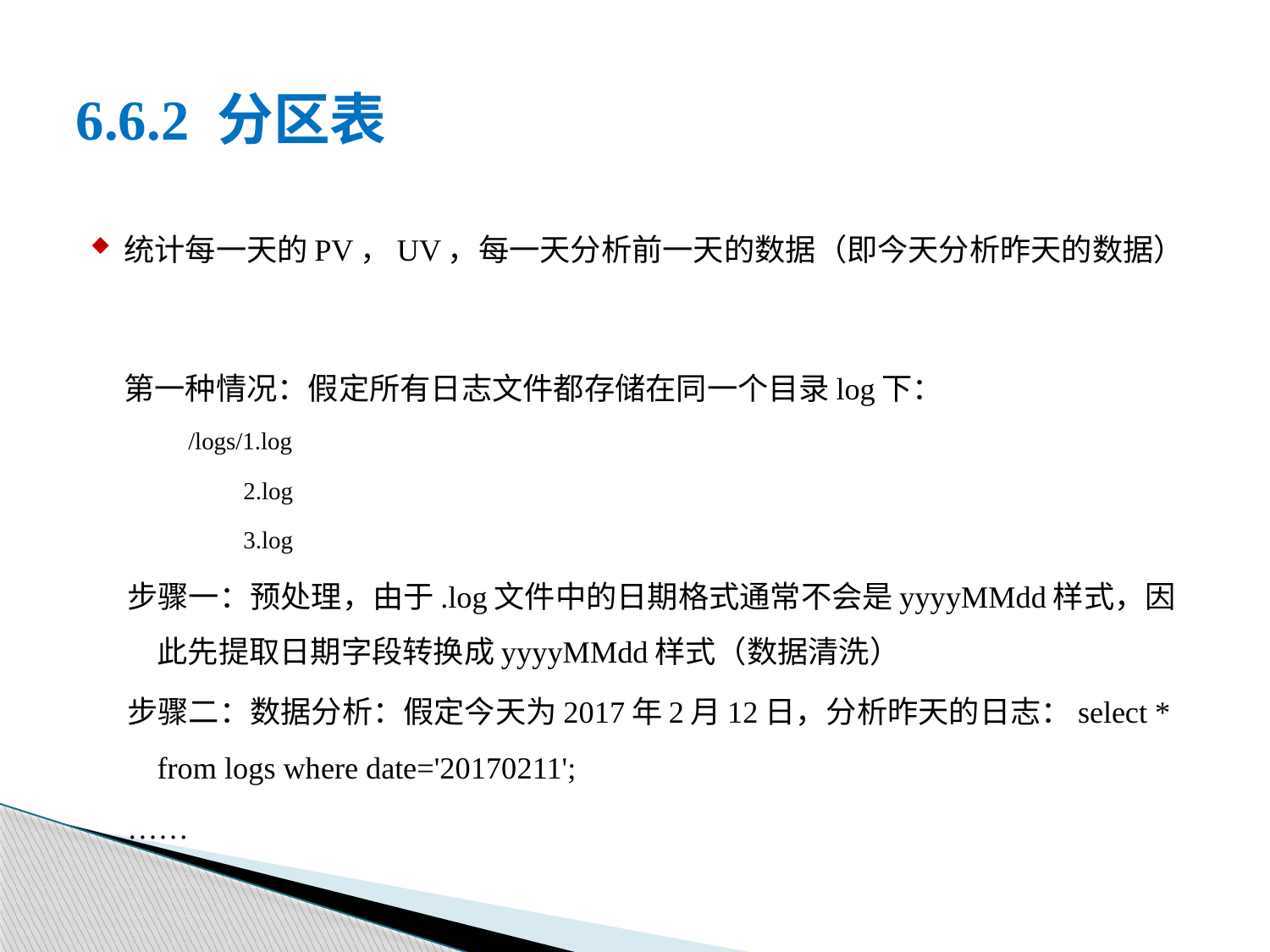

# 6.6.2 分区表
统计每一天的PV，UV，每一天分析前一天的数据（即今天分析昨天的数据）

	第一种情况：假定所有日志文件都存储在同一个目录log下：
			/logs/1.log
			         2.log
			         3.log
步骤一：预处理，由于.log文件中的日期格式通常不会是yyyyMMdd样式，因此先提取日期字段转换成yyyyMMdd样式（数据清洗）
步骤二：数据分析：假定今天为2017年2月12日，分析昨天的日志：select * from logs where date='20170211';
……